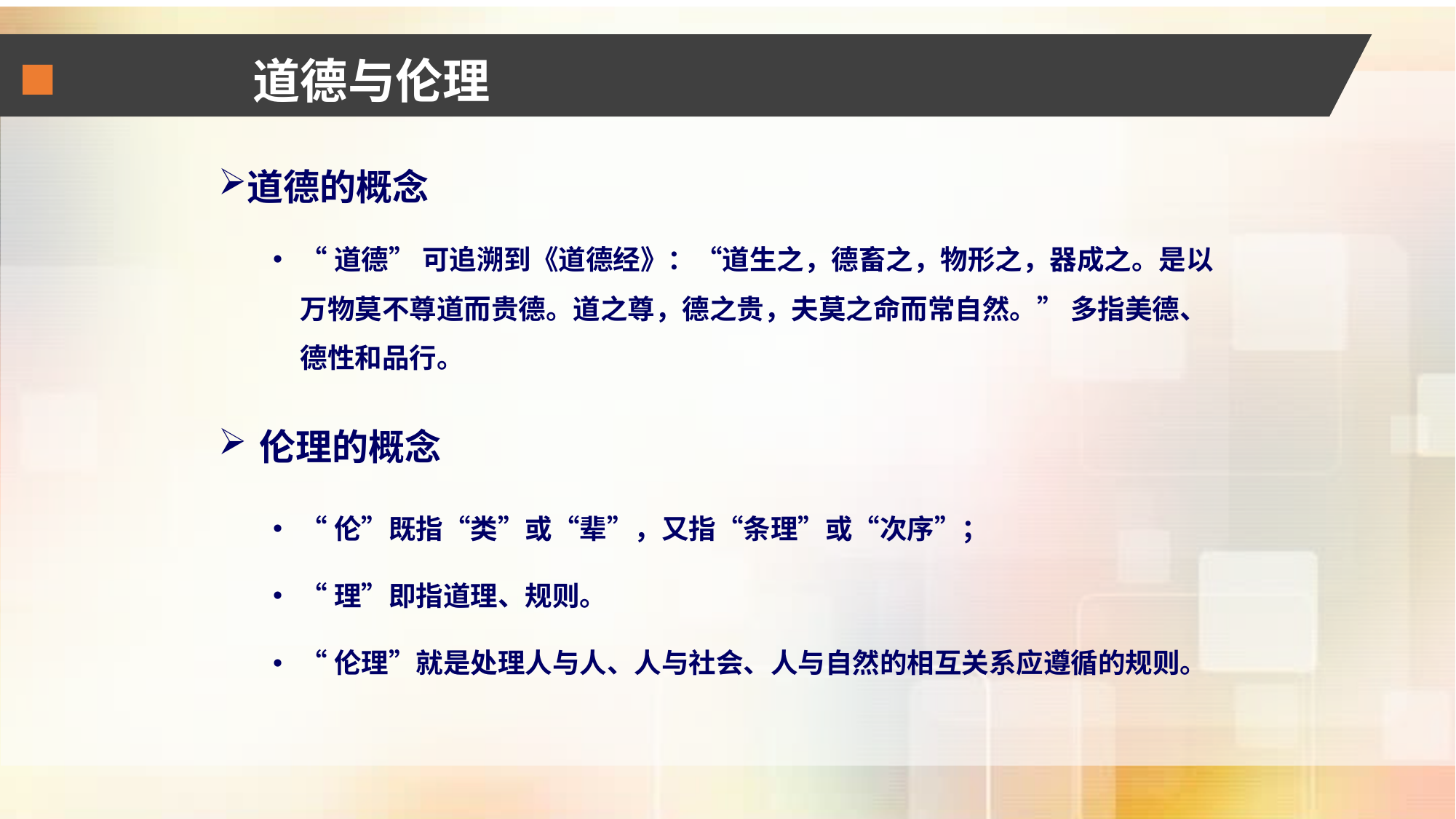

# 道德与伦理
道德的概念
“道德” 可追溯到《道德经》：“道生之，德畜之，物形之，器成之。是以万物莫不尊道而贵德。道之尊，德之贵，夫莫之命而常自然。” 多指美德、德性和品行。
伦理的概念
“伦”既指“类”或“辈”，又指“条理”或“次序”；
“理”即指道理、规则。
“伦理”就是处理人与人、人与社会、人与自然的相互关系应遵循的规则。